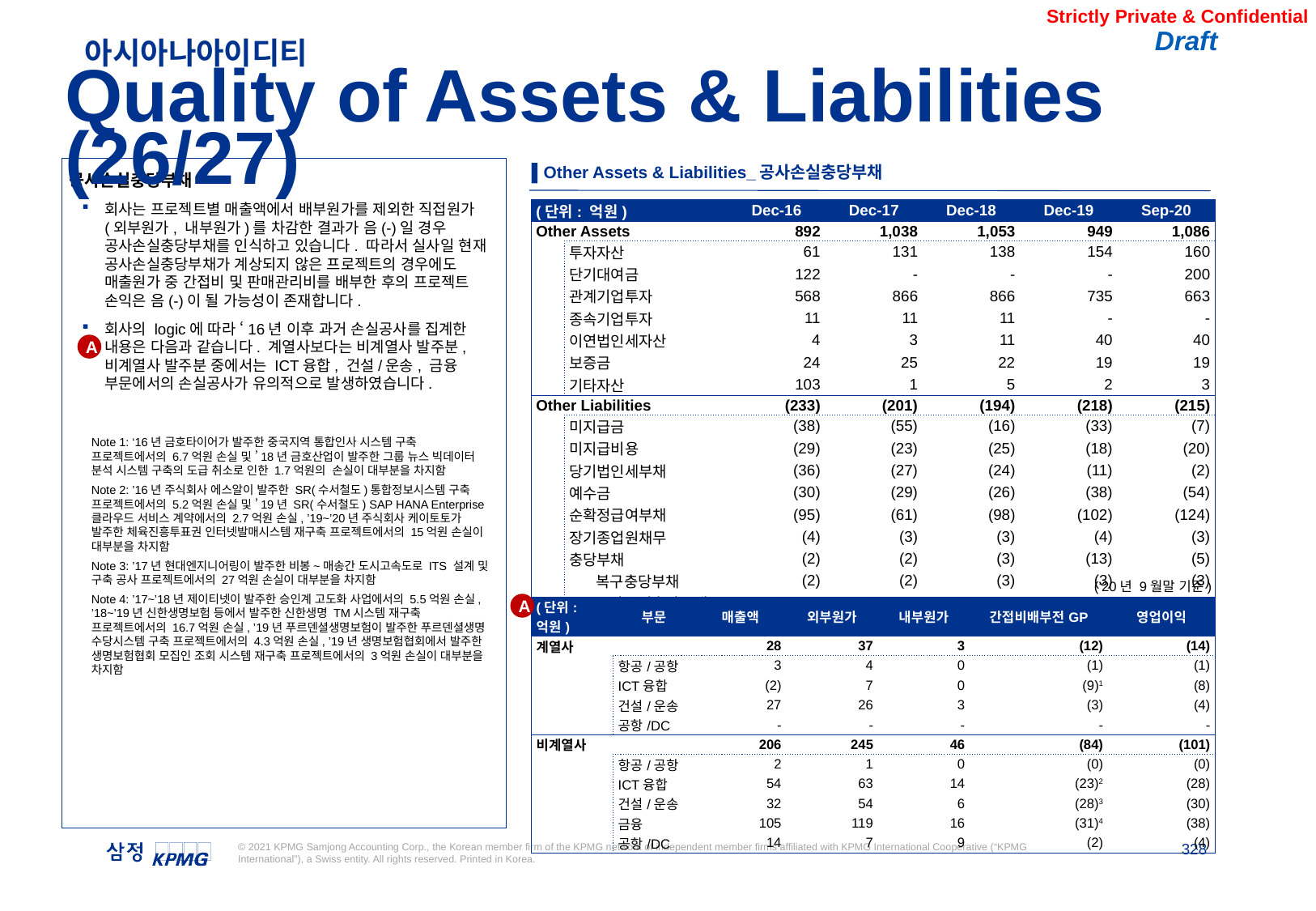

아시아나아이디티
Quality of Assets & Liabilities (26/27)
▌Other Assets & Liabilities_공사손실충당부채
공사손실충당부채
회사는 프로젝트별 매출액에서 배부원가를 제외한 직접원가(외부원가, 내부원가)를 차감한 결과가 음(-)일 경우 공사손실충당부채를 인식하고 있습니다. 따라서 실사일 현재 공사손실충당부채가 계상되지 않은 프로젝트의 경우에도 매출원가 중 간접비 및 판매관리비를 배부한 후의 프로젝트 손익은 음(-)이 될 가능성이 존재합니다.
회사의 logic에 따라 ‘16년 이후 과거 손실공사를 집계한 내용은 다음과 같습니다. 계열사보다는 비계열사 발주분, 비계열사 발주분 중에서는 ICT융합, 건설/운송, 금융 부문에서의 손실공사가 유의적으로 발생하였습니다.

| (단위: 억원) |  |  | Dec-16 | Dec-17 | Dec-18 | Dec-19 | Sep-20 |
| --- | --- | --- | --- | --- | --- | --- | --- |
| Other Assets |  |  | 892 | 1,038 | 1,053 | 949 | 1,086 |
|  | 투자자산 |  | 61 | 131 | 138 | 154 | 160 |
|  | 단기대여금 |  | 122 | - | - | - | 200 |
|  | 관계기업투자 |  | 568 | 866 | 866 | 735 | 663 |
|  | 종속기업투자 |  | 11 | 11 | 11 | - | - |
|  | 이연법인세자산 |  | 4 | 3 | 11 | 40 | 40 |
|  | 보증금 |  | 24 | 25 | 22 | 19 | 19 |
|  | 기타자산 |  | 103 | 1 | 5 | 2 | 3 |
| Other Liabilities |  |  | (233) | (201) | (194) | (218) | (215) |
|  | 미지급금 |  | (38) | (55) | (16) | (33) | (7) |
|  | 미지급비용 |  | (29) | (23) | (25) | (18) | (20) |
|  | 당기법인세부채 |  | (36) | (27) | (24) | (11) | (2) |
|  | 예수금 |  | (30) | (29) | (26) | (38) | (54) |
|  | 순확정급여부채 |  | (95) | (61) | (98) | (102) | (124) |
|  | 장기종업원채무 |  | (4) | (3) | (3) | (4) | (3) |
|  | 충당부채 |  | (2) | (2) | (3) | (13) | (5) |
|  |  | 복구충당부채 | (2) | (2) | (3) | (3) | (3) |
|  |  | 공사손실충당부채 | - | - | - | (10) | (2) |
A
Note 1: ‘16년 금호타이어가 발주한 중국지역 통합인사 시스템 구축 프로젝트에서의 6.7억원 손실 및 ’18년 금호산업이 발주한 그룹 뉴스 빅데이터 분석 시스템 구축의 도급 취소로 인한 1.7억원의  손실이 대부분을 차지함
Note 2: ’16년 주식회사 에스알이 발주한 SR(수서철도)통합정보시스템 구축 프로젝트에서의 5.2억원 손실 및 ’19년 SR(수서철도) SAP HANA Enterprise 클라우드 서비스 계약에서의 2.7억원 손실, ’19~’20년 주식회사 케이토토가 발주한 체육진흥투표권 인터넷발매시스템 재구축 프로젝트에서의 15억원 손실이 대부분을 차지함
Note 3: ’17년 현대엔지니어링이 발주한 비봉~매송간 도시고속도로 ITS 설계 및 구축 공사 프로젝트에서의 27억원 손실이 대부분을 차지함
Note 4: ’17~’18년 제이티넷이 발주한 승인계 고도화 사업에서의 5.5억원 손실, ’18~’19년 신한생명보험 등에서 발주한 신한생명 TM시스템 재구축 프로젝트에서의 16.7억원 손실, ’19년 푸르덴셜생명보험이 발주한 푸르덴셜생명 수당시스템 구축 프로젝트에서의 4.3억원 손실, ’19년 생명보험협회에서 발주한 생명보험협회 모집인 조회 시스템 재구축 프로젝트에서의 3억원 손실이 대부분을 차지함
(’20년 9월말 기준)
A
| (단위: 억원) | 부문 | 매출액 | 외부원가 | 내부원가 | 간접비배부전GP | 영업이익 |
| --- | --- | --- | --- | --- | --- | --- |
| 계열사 |  | 28 | 37 | 3 | (12) | (14) |
|  | 항공/공항 | 3 | 4 | 0 | (1) | (1) |
|  | ICT융합 | (2) | 7 | 0 | (9)1 | (8) |
|  | 건설/운송 | 27 | 26 | 3 | (3) | (4) |
|  | 공항/DC | - | - | - | - | - |
| 비계열사 |  | 206 | 245 | 46 | (84) | (101) |
|  | 항공/공항 | 2 | 1 | 0 | (0) | (0) |
|  | ICT융합 | 54 | 63 | 14 | (23)2 | (28) |
|  | 건설/운송 | 32 | 54 | 6 | (28)3 | (30) |
|  | 금융 | 105 | 119 | 16 | (31)4 | (38) |
|  | 공항/DC | 14 | 7 | 9 | (2) | (4) |